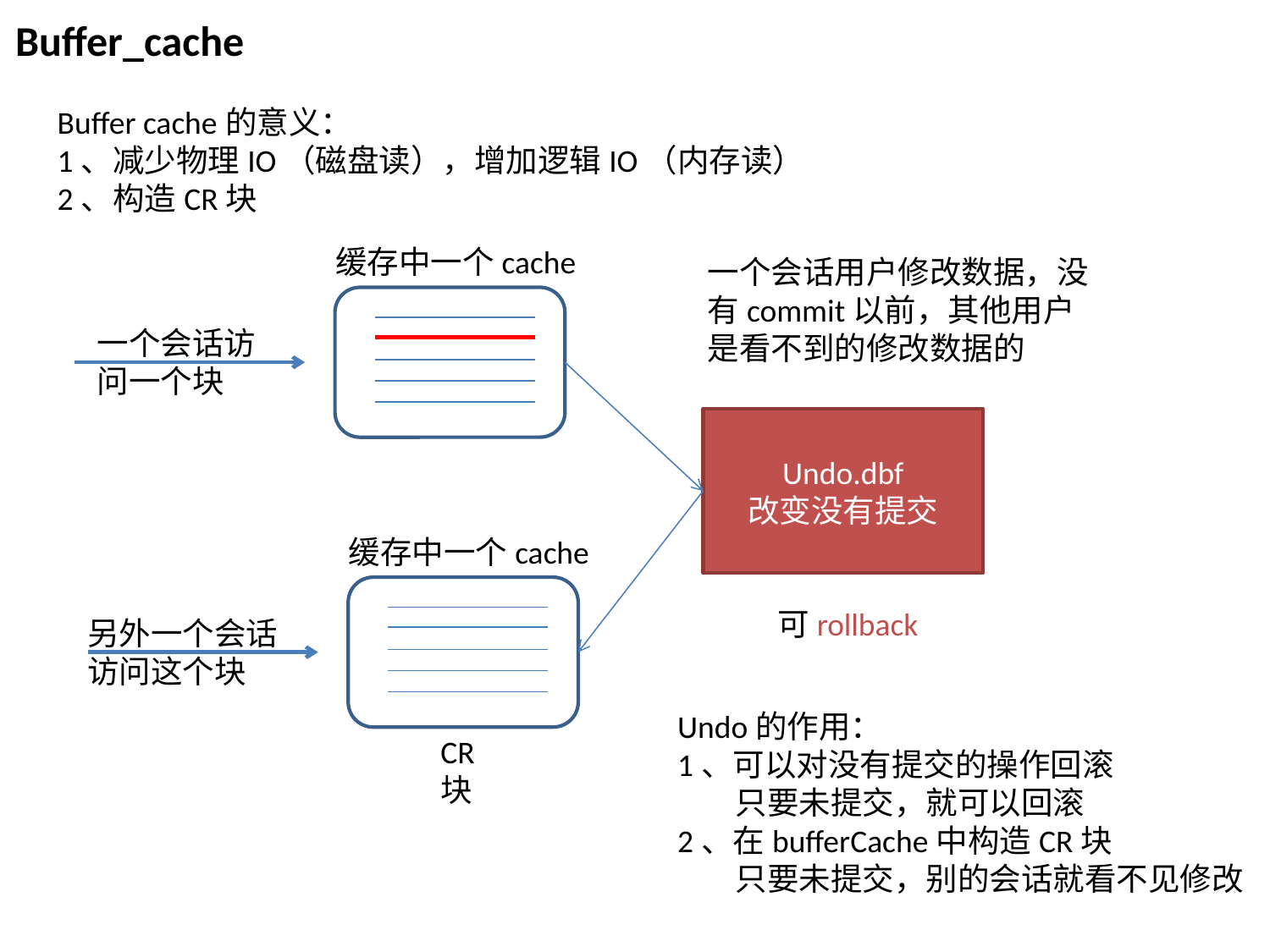

Buffer_cache
Buffer cache的意义：
1、减少物理IO（磁盘读），增加逻辑IO（内存读）
2、构造CR块
缓存中一个cache
一个会话用户修改数据，没有commit以前，其他用户是看不到的修改数据的

一个会话访问一个块
Undo.dbf
改变没有提交
缓存中一个cache

可rollback
另外一个会话访问这个块
Undo的作用：
1、可以对没有提交的操作回滚
       只要未提交，就可以回滚
2、在bufferCache中构造CR块
       只要未提交，别的会话就看不见修改
CR块